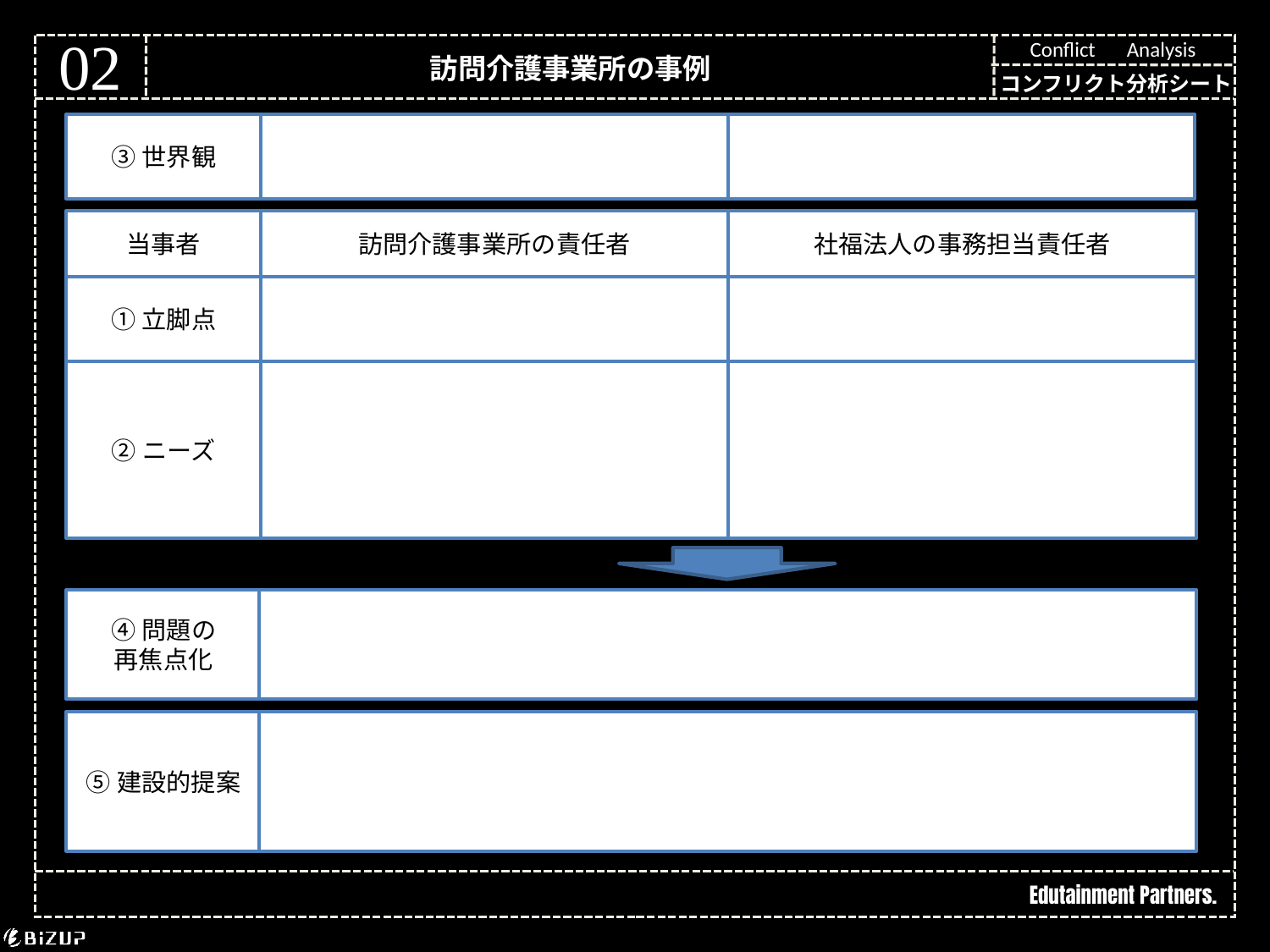

02
Conflict　Analysis

訪問介護事業所の事例
コンフリクト分析シート
③世界観

当事者
訪問介護事業所の責任者
社福法人の事務担当責任者
①立脚点

②ニーズ

④問題の
再焦点化

⑤建設的提案

Edutainment Partners.